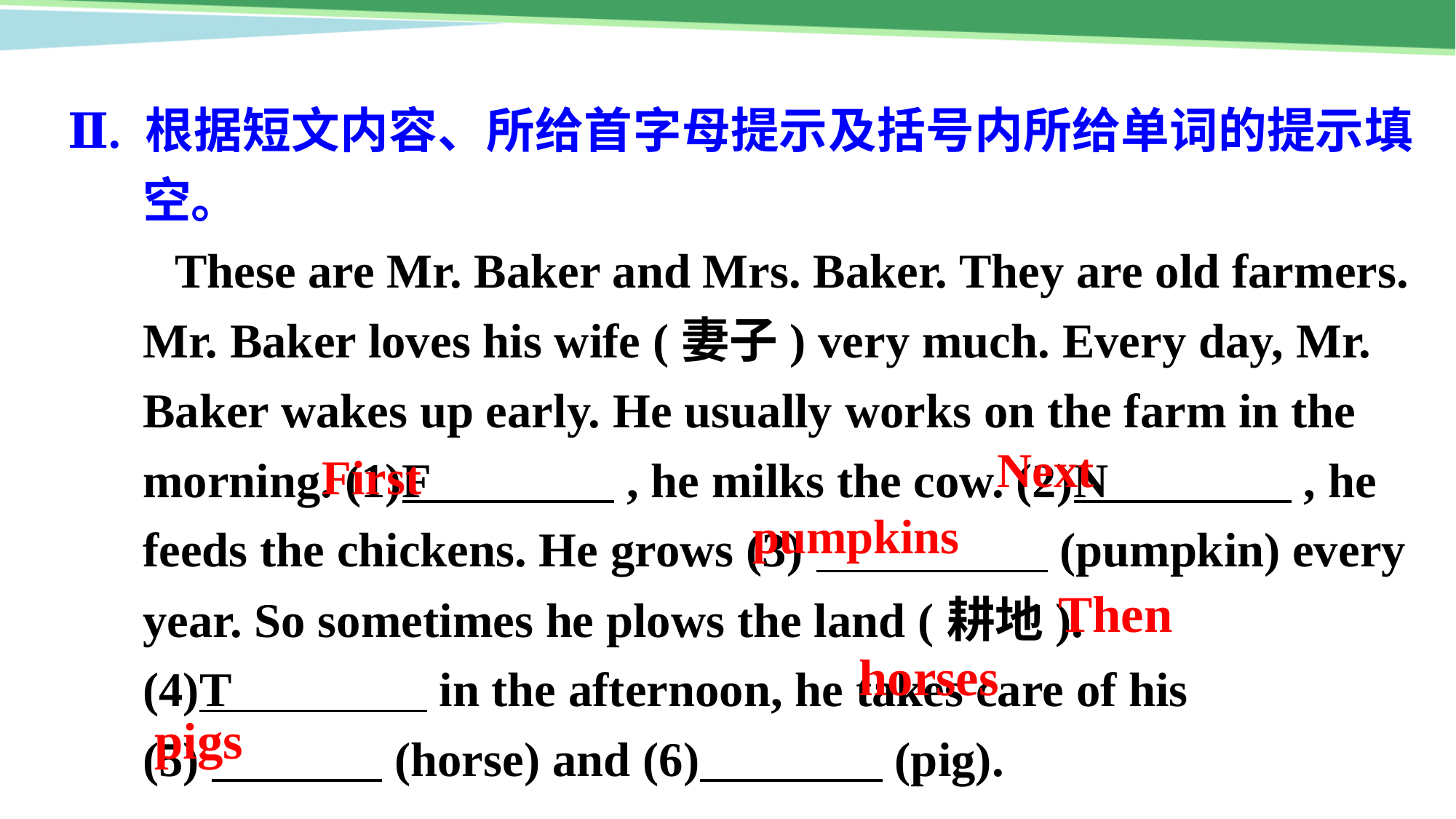

Ⅱ. 根据短文内容、所给首字母提示及括号内所给单词的提示填空。
These are Mr. Baker and Mrs. Baker. They are old farmers. Mr. Baker loves his wife (妻子) very much. Every day, Mr. Baker wakes up early. He usually works on the farm in the morning. (1)F                , he milks the cow. (2)N                , he feeds the chickens. He grows (3)                     (pumpkin) every year. So sometimes he plows the land (耕地). (4)T                 in the afternoon, he takes care of his (5)                (horse) and (6)                (pig).
 Next
 First
  pumpkins
Then
horses
pigs